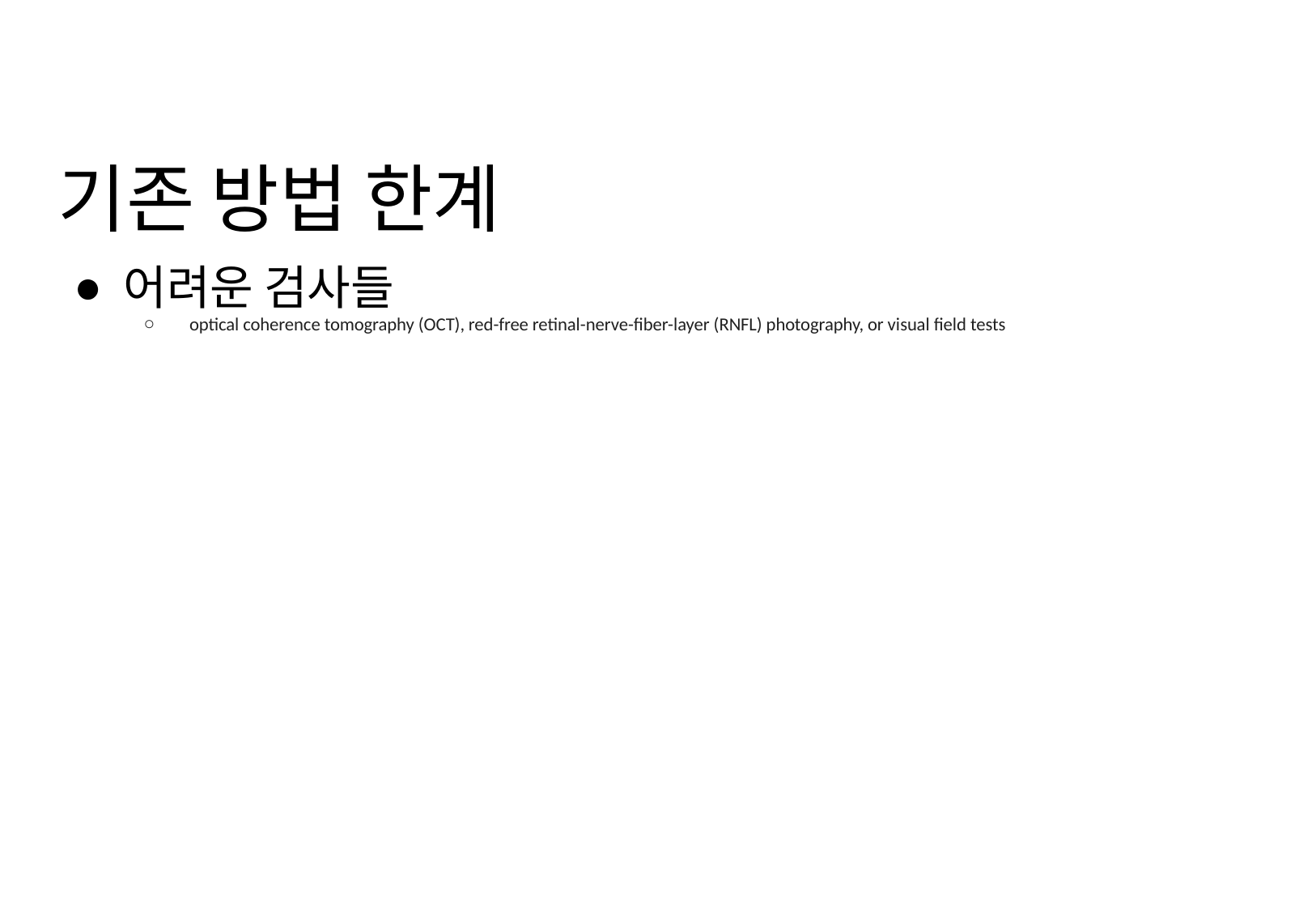

# 기존 방법 한계
어려운 검사들
optical coherence tomography (OCT), red-free retinal-nerve-fiber-layer (RNFL) photography, or visual field tests